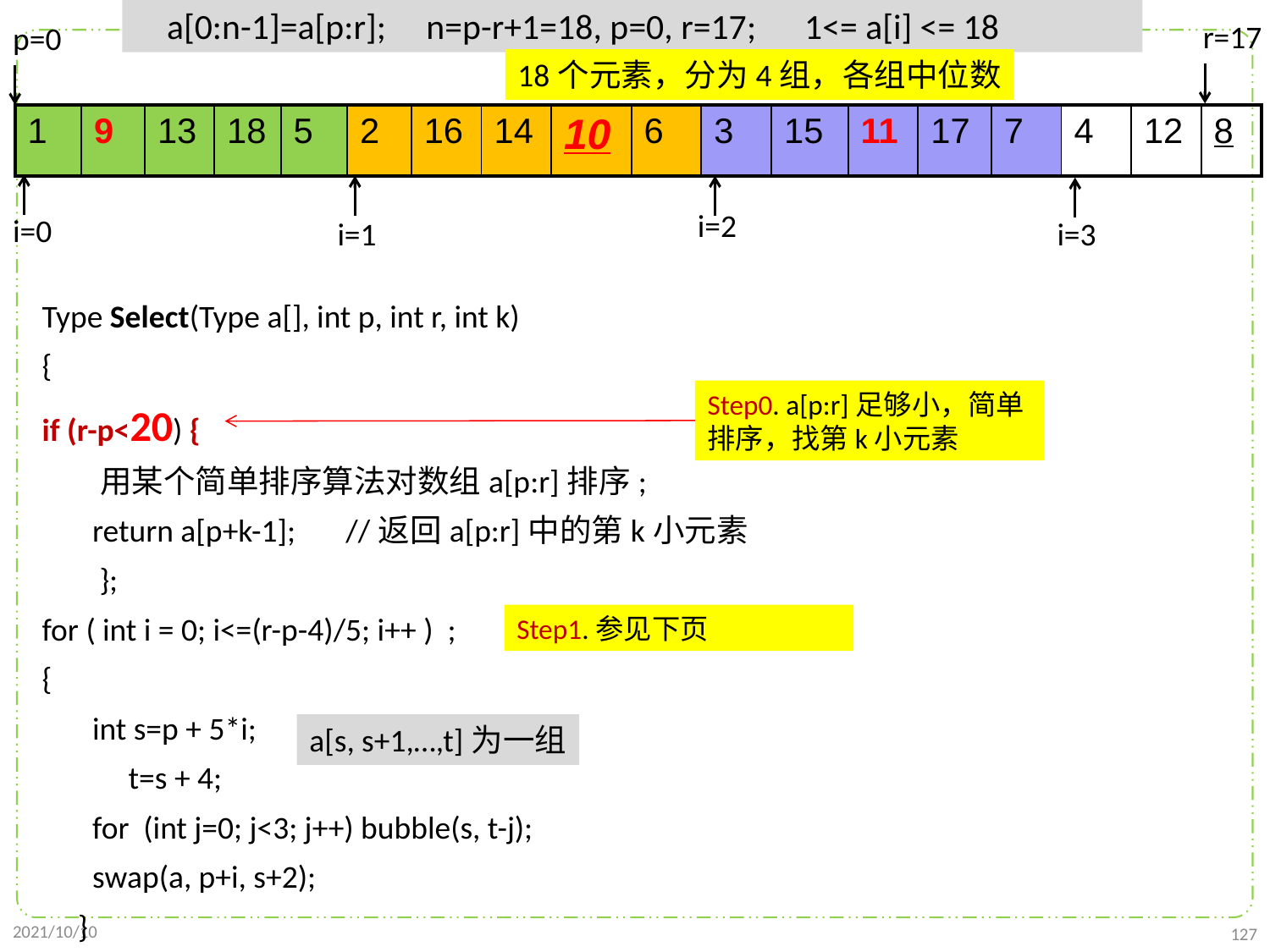

a[0:n-1]=a[p:r];     n=p-r+1=18, p=0, r=17;      1<= a[i] <= 18
r=17
p=0
18个元素，分为4组，各组中位数
| 1 | 9 | 13 | 18 | 5 | 2 | 16 | 14 | 10 | 6 | 3 | 15 | 11 | 17 | 7 | 4 | 12 | 8 |
| --- | --- | --- | --- | --- | --- | --- | --- | --- | --- | --- | --- | --- | --- | --- | --- | --- | --- |
i=2
i=0
i=3
i=1
Type Select(Type a[], int p, int r, int k)
{
if (r-p<20) {
       用某个简单排序算法对数组a[p:r]排序;
       return a[p+k-1];       //返回a[p:r]中的第k小元素
        };
for ( int i = 0; i<=(r-p-4)/5; i++ )  ;
{
       int s=p + 5*i;
            t=s + 4;
       for  (int j=0; j<3; j++) bubble(s, t-j);
       swap(a, p+i, s+2);
     }
Step0. a[p:r]足够小，简单排序，找第k小元素

Step1.参见下页
a[s, s+1,…,t]为一组

2021/10/10
127